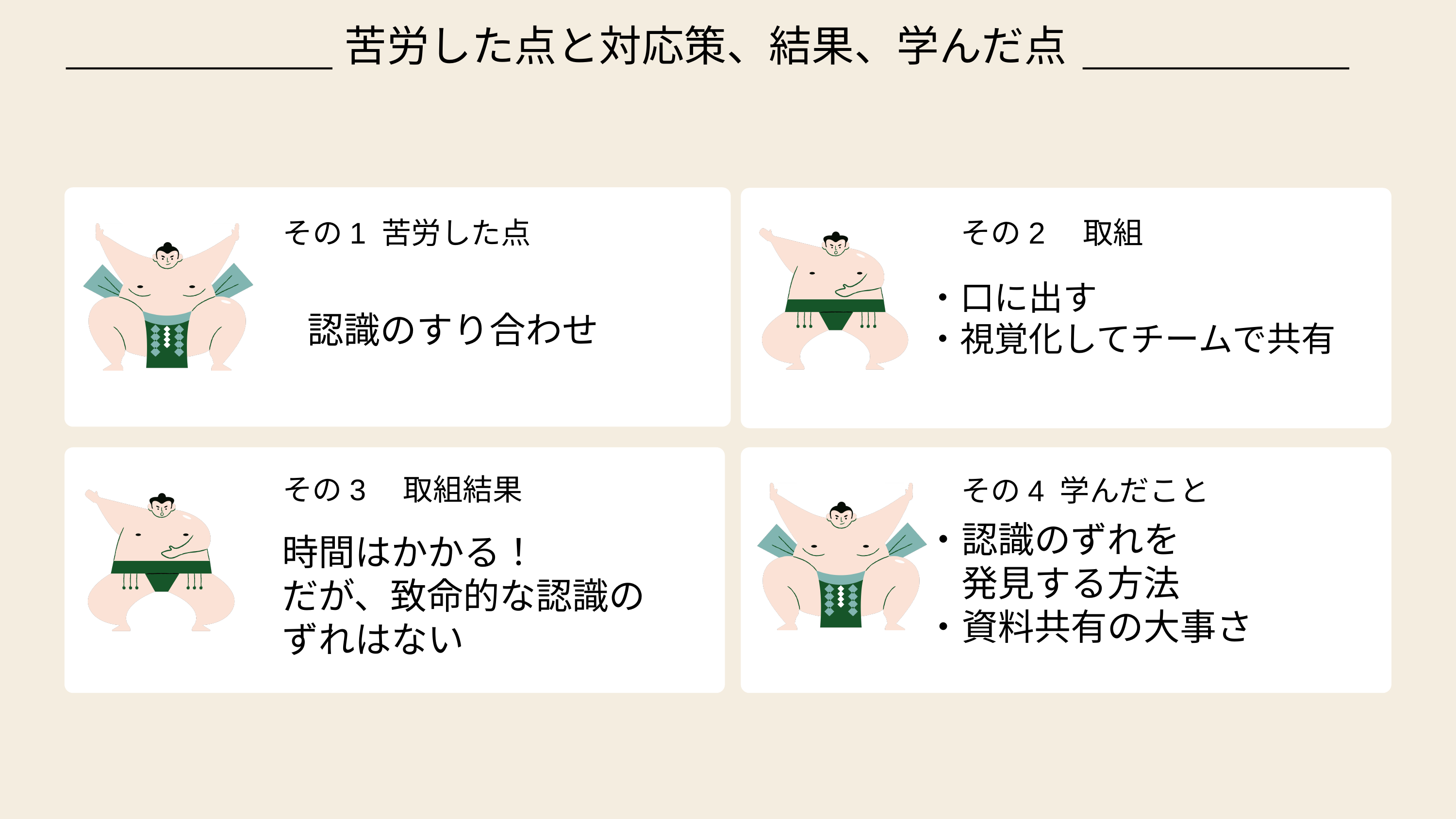

苦労した点と対応策、結果、学んだ点

その1 苦労した点
認識のすり合わせ
その2　取組

・口に出す
・視覚化してチームで共有

その3　取組結果
その4 学んだこと
・認識のずれを
　発見する方法
・資料共有の大事さ

時間はかかる！
だが、致命的な認識の
ずれはない